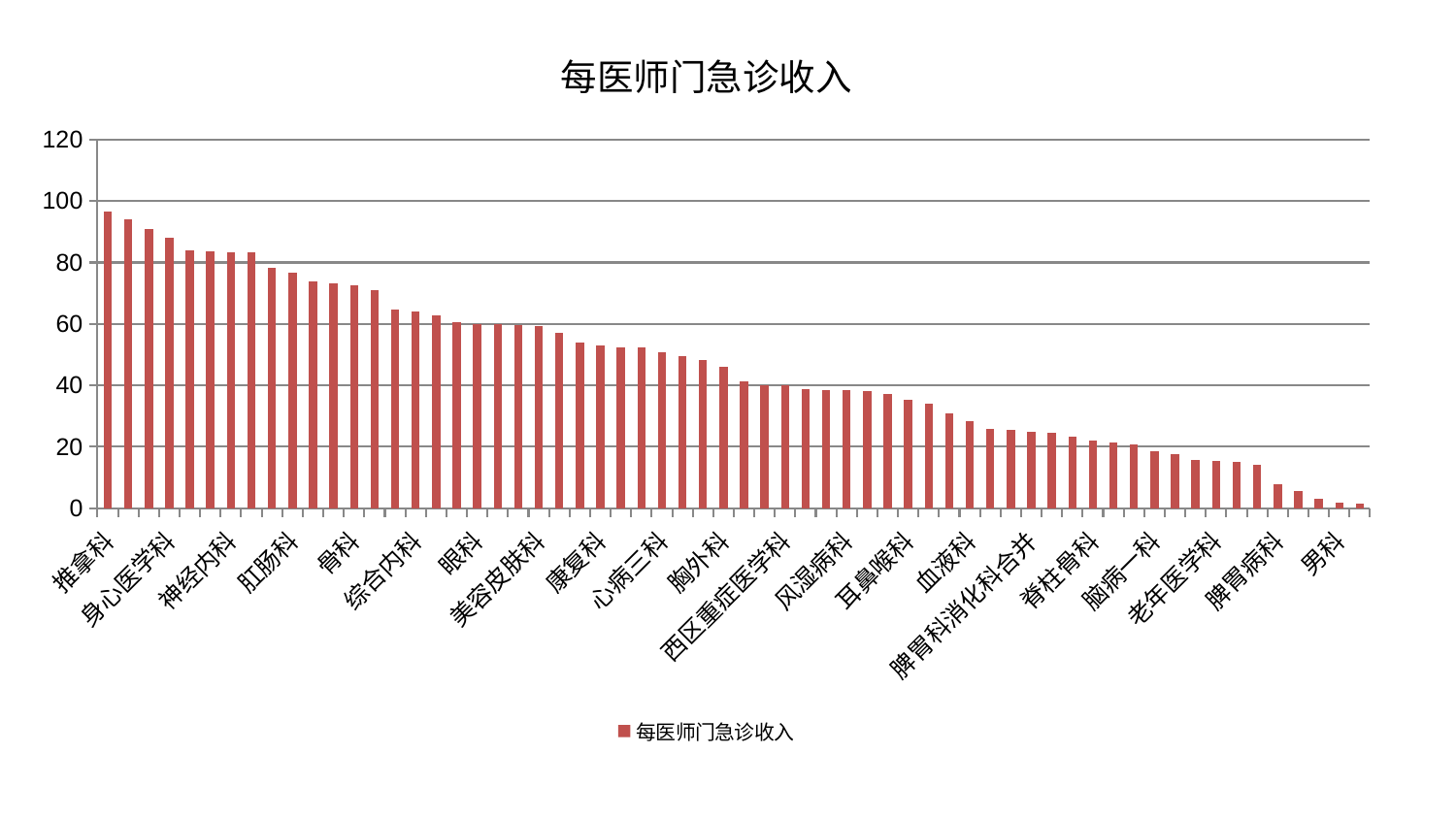

### Chart: 每医师门急诊收入

| Category | 每医师门急诊收入 |
|---|---|
| 推拿科 | 96.64825641926996 |
| 显微骨科 | 93.974486193277 |
| 消化内科 | 90.85586057049295 |
| 身心医学科 | 88.17013476018826 |
| 肿瘤内科 | 84.00450250394738 |
| 小儿骨科 | 83.57382787191379 |
| 神经内科 | 83.47187917126071 |
| 东区肾病科 | 83.29734650254017 |
| 乳腺甲状腺外科 | 78.29417461887547 |
| 肛肠科 | 76.54752060423733 |
| 脑病三科 | 73.97207085826435 |
| 普通外科 | 73.25873370653598 |
| 骨科 | 72.4693525713959 |
| 创伤骨科 | 70.99344687494363 |
| 小儿推拿科 | 64.74193264368513 |
| 综合内科 | 64.08862642348079 |
| 周围血管科 | 62.85307588830074 |
| 妇科 | 60.44986875272023 |
| 眼科 | 59.95623737663449 |
| 中医经典科 | 59.87079901080921 |
| 口腔科 | 59.73235995324615 |
| 美容皮肤科 | 59.32205956034655 |
| 皮肤科 | 57.264473907873615 |
| 心病四科 | 53.9838368031444 |
| 康复科 | 52.88674394498547 |
| 肾脏内科 | 52.521929763664076 |
| 儿科 | 52.44422149985952 |
| 心病三科 | 50.93911990162658 |
| 心血管内科 | 49.4028636073514 |
| 肾病科 | 48.40098773319737 |
| 胸外科 | 45.91567230983089 |
| 肝病科 | 41.26629320067654 |
| 针灸科 | 40.17092050937825 |
| 西区重症医学科 | 39.91992767691617 |
| 肝胆外科 | 38.91698643508905 |
| 关节骨科 | 38.44118764311484 |
| 风湿病科 | 38.387004152970114 |
| 妇科妇二科合并 | 38.13706021642551 |
| 心病二科 | 37.05806918653693 |
| 耳鼻喉科 | 35.24337658944241 |
| 微创骨科 | 34.14357264155634 |
| 心病一科 | 31.02286641022751 |
| 血液科 | 28.453032238133137 |
| 治未病中心 | 25.937585880761517 |
| 医院 | 25.570202069603674 |
| 脾胃科消化科合并 | 25.046815390947575 |
| 脑病二科 | 24.688675596147135 |
| 内分泌科 | 23.16256542769901 |
| 脊柱骨科 | 21.90446120935723 |
| 妇二科 | 21.343591577542774 |
| 泌尿外科 | 20.670055860278836 |
| 脑病一科 | 18.598574935941905 |
| 东区重症医学科 | 17.588380534259507 |
| 中医外治中心 | 15.688252981250738 |
| 老年医学科 | 15.541216120225787 |
| 产科 | 15.223767383705678 |
| 呼吸内科 | 14.187869514188023 |
| 脾胃病科 | 7.855331140719413 |
| 神经外科 | 5.754957859846921 |
| 重症医学科 | 3.1181773039096417 |
| 男科 | 1.758343546364305 |
| 运动损伤骨科 | 1.6404404636320757 |
208